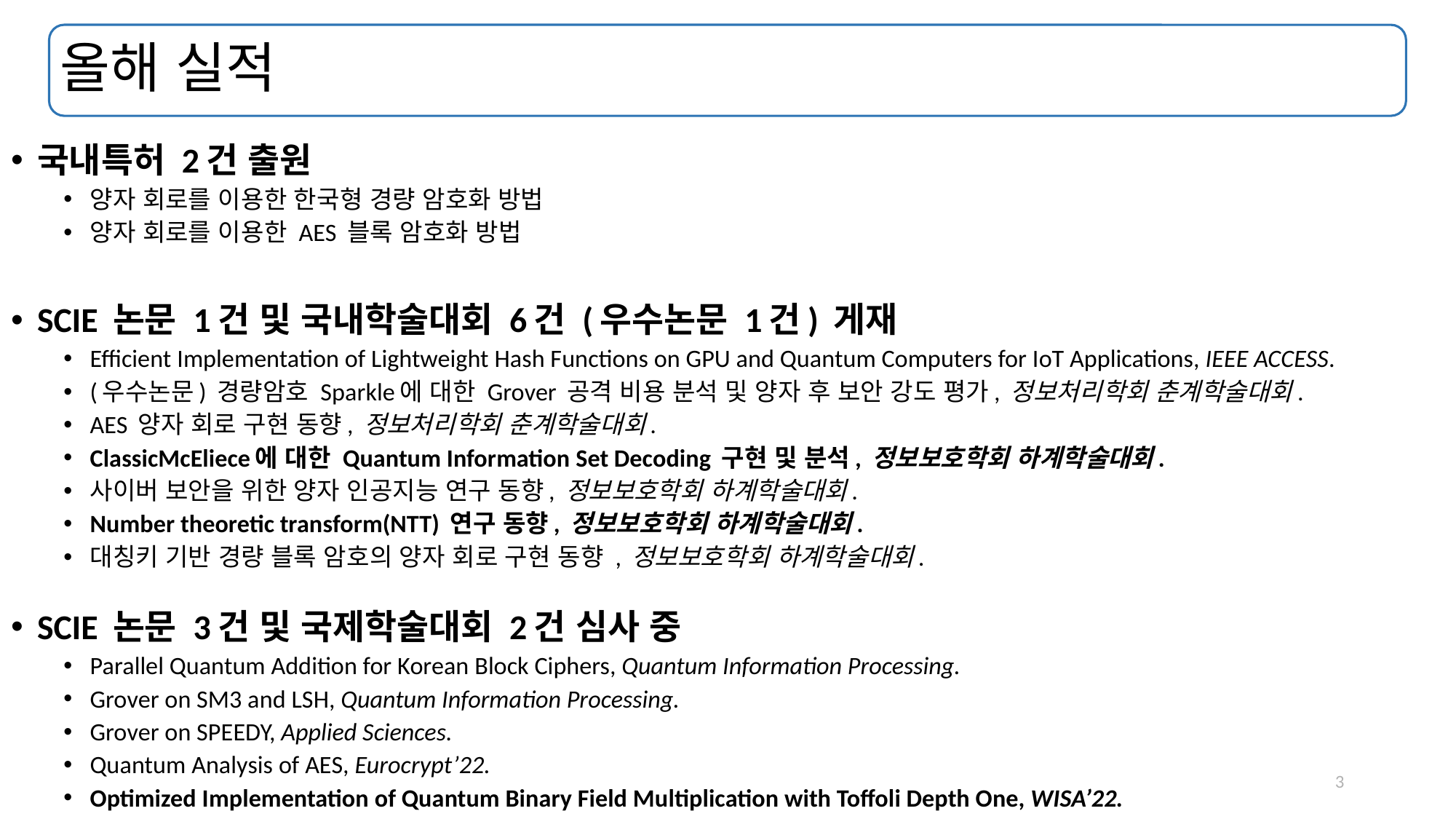

# 올해 실적
국내특허 2건 출원
양자 회로를 이용한 한국형 경량 암호화 방법
양자 회로를 이용한 AES 블록 암호화 방법

SCIE 논문 1건 및 국내학술대회 6건 (우수논문 1건) 게재
Efficient Implementation of Lightweight Hash Functions on GPU and Quantum Computers for IoT Applications, IEEE ACCESS.
(우수논문) 경량암호 Sparkle에 대한 Grover 공격 비용 분석 및 양자 후 보안 강도 평가, 정보처리학회 춘계학술대회.
AES 양자 회로 구현 동향, 정보처리학회 춘계학술대회.
ClassicMcEliece에 대한 Quantum Information Set Decoding 구현 및 분석, 정보보호학회 하계학술대회.
사이버 보안을 위한 양자 인공지능 연구 동향, 정보보호학회 하계학술대회.
Number theoretic transform(NTT) 연구 동향, 정보보호학회 하계학술대회.
대칭키 기반 경량 블록 암호의 양자 회로 구현 동향 , 정보보호학회 하계학술대회.

SCIE 논문 3건 및 국제학술대회 2건 심사 중
Parallel Quantum Addition for Korean Block Ciphers, Quantum Information Processing.
Grover on SM3 and LSH, Quantum Information Processing.
Grover on SPEEDY, Applied Sciences.
Quantum Analysis of AES, Eurocrypt’22.
Optimized Implementation of Quantum Binary Field Multiplication with Toffoli Depth One, WISA’22.
3